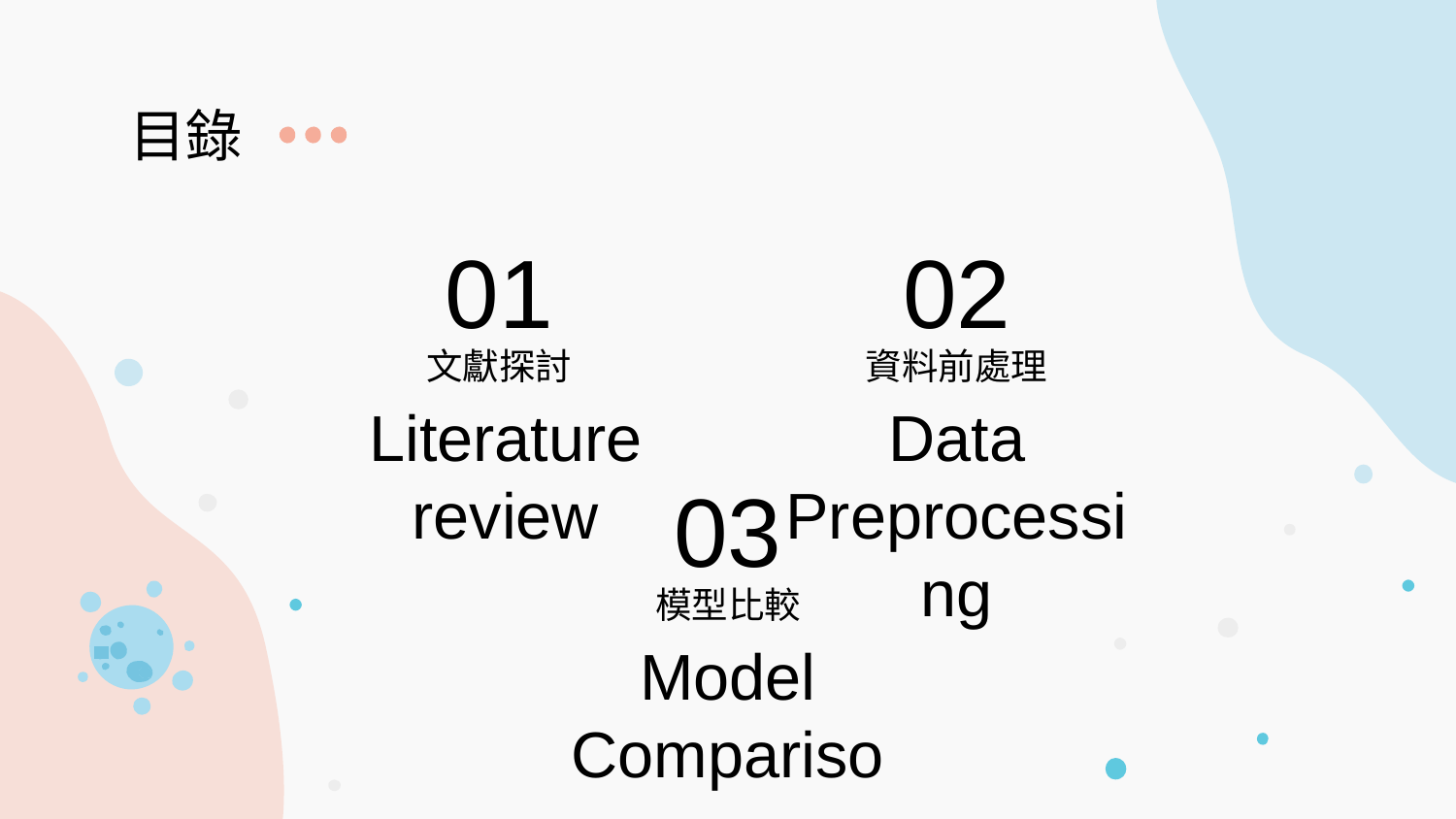

# 目錄

01
02
文獻探討
資料前處理
Literature review

Data Preprocessing

03
模型比較
Model Comparison